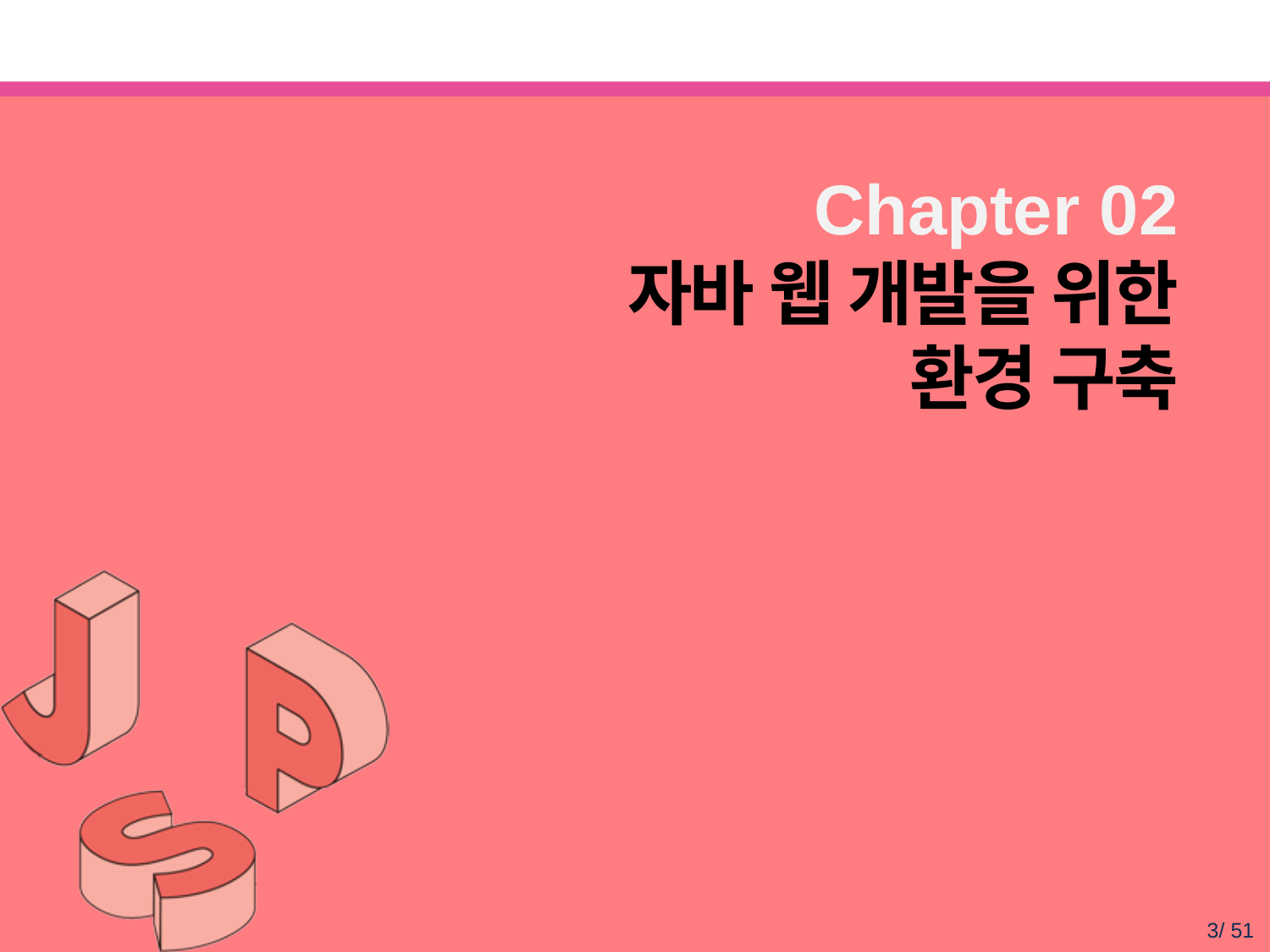

Chapter 02
자바 웹 개발을 위한
환경 구축